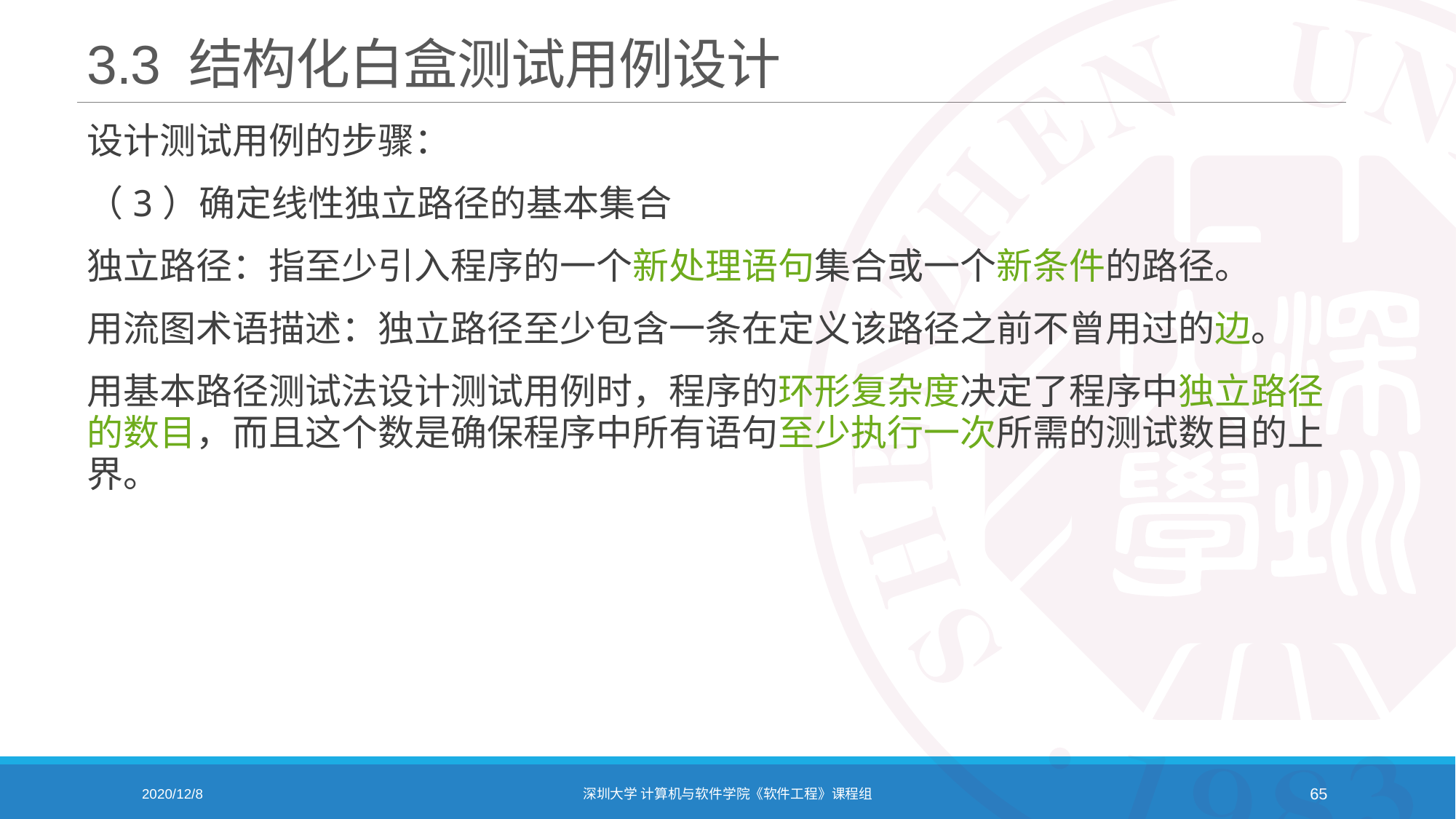

# 3.3 结构化白盒测试用例设计
设计测试用例的步骤：
（3）确定线性独立路径的基本集合
独立路径：指至少引入程序的一个新处理语句集合或一个新条件的路径。
用流图术语描述：独立路径至少包含一条在定义该路径之前不曾用过的边。
用基本路径测试法设计测试用例时，程序的环形复杂度决定了程序中独立路径的数目，而且这个数是确保程序中所有语句至少执行一次所需的测试数目的上界。

2020/12/8
深圳大学 计算机与软件学院《软件工程》课程组
65